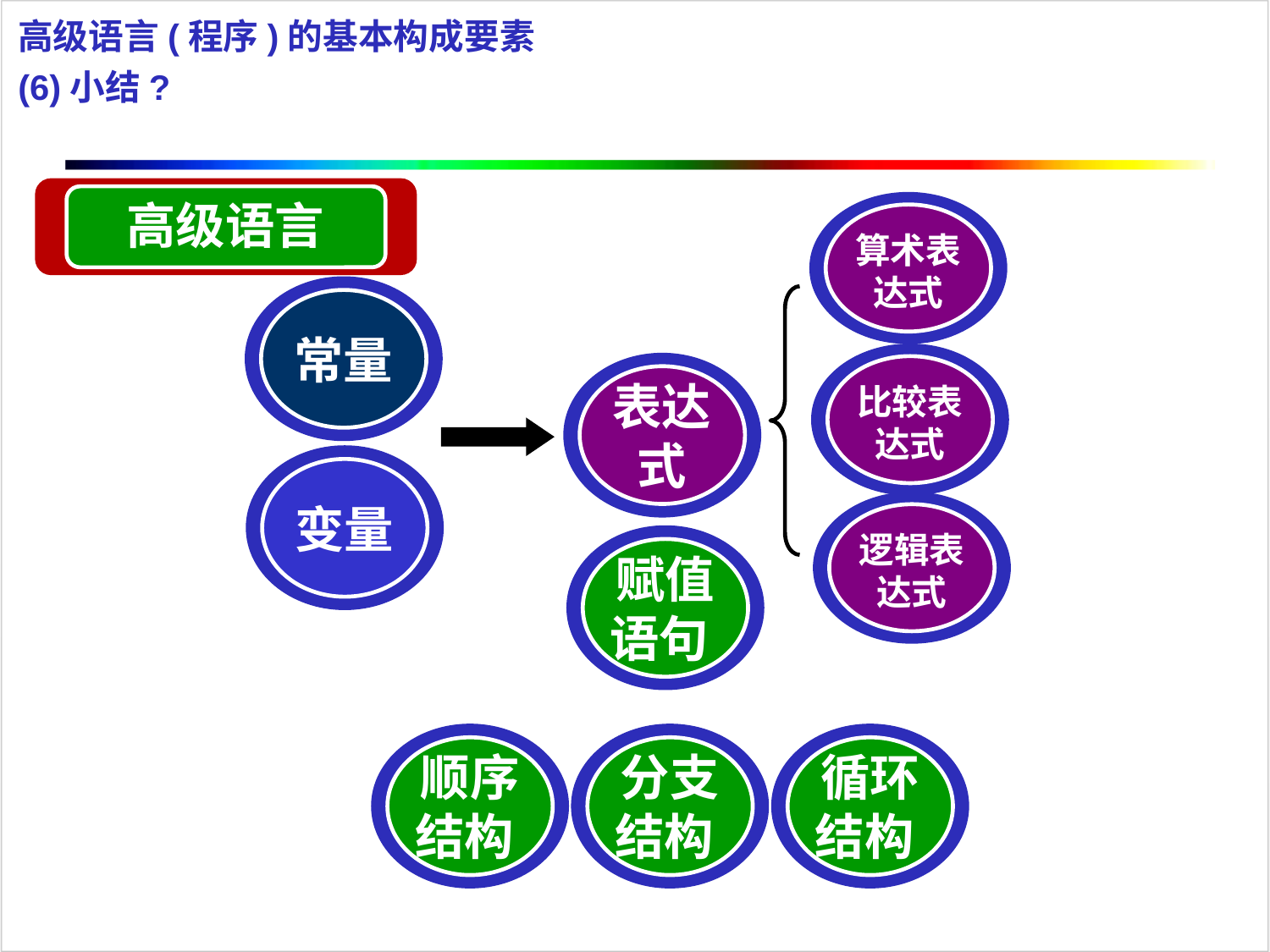

高级语言(程序)的基本构成要素
(6)小结?

高级语言

算术表达式

常量

比较表达式

表达式

变量

逻辑表达式

赋值语句

顺序结构

分支结构

循环结构